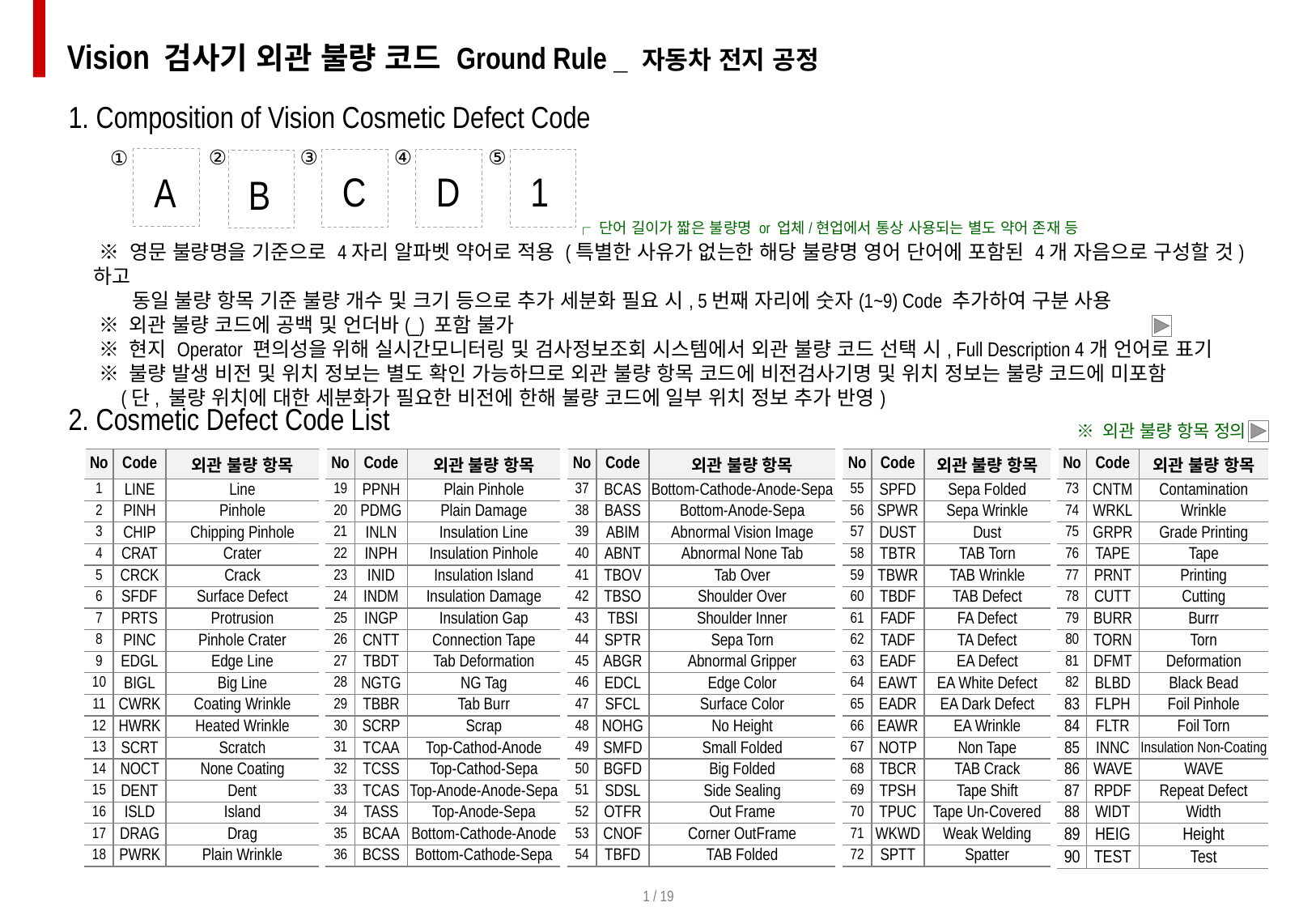

Vision 검사기 외관 불량 코드 Ground Rule _ 자동차 전지 공정
1. Composition of Vision Cosmetic Defect Code
②
③
④
⑤
①

C
D
1
A
B
┌ 단어 길이가 짧은 불량명 or 업체/현업에서 통상 사용되는 별도 약어 존재 등
 ※ 영문 불량명을 기준으로 4자리 알파벳 약어로 적용 (특별한 사유가 없는한 해당 불량명 영어 단어에 포함된 4개 자음으로 구성할 것) 하고
      동일 불량 항목 기준 불량 개수 및 크기 등으로 추가 세분화 필요 시, 5번째 자리에 숫자(1~9) Code 추가하여 구분 사용
 ※ 외관 불량 코드에 공백 및 언더바(_) 포함 불가
 ※ 현지 Operator 편의성을 위해 실시간모니터링 및 검사정보조회 시스템에서 외관 불량 코드 선택 시, Full Description 4개 언어로 표기
 ※ 불량 발생 비전 및 위치 정보는 별도 확인 가능하므로 외관 불량 항목 코드에 비전검사기명 및 위치 정보는 불량 코드에 미포함
      (단, 불량 위치에 대한 세분화가 필요한 비전에 한해 불량 코드에 일부 위치 정보 추가 반영)

2. Cosmetic Defect Code List
※ 외관 불량 항목 정의

| No | Code | 외관 불량 항목 |
| --- | --- | --- |
| 1 | LINE | Line |
| 2 | PINH | Pinhole |
| 3 | CHIP | Chipping Pinhole |
| 4 | CRAT | Crater |
| 5 | CRCK | Crack |
| 6 | SFDF | Surface Defect |
| 7 | PRTS | Protrusion |
| 8 | PINC | Pinhole Crater |
| 9 | EDGL | Edge Line |
| 10 | BIGL | Big Line |
| 11 | CWRK | Coating Wrinkle |
| 12 | HWRK | Heated Wrinkle |
| 13 | SCRT | Scratch |
| 14 | NOCT | None Coating |
| 15 | DENT | Dent |
| 16 | ISLD | Island |
| 17 | DRAG | Drag |
| 18 | PWRK | Plain Wrinkle |
| No | Code | 외관 불량 항목 |
| --- | --- | --- |
| 37 | BCAS | Bottom-Cathode-Anode-Sepa |
| 38 | BASS | Bottom-Anode-Sepa |
| 39 | ABIM | Abnormal Vision Image |
| 40 | ABNT | Abnormal None Tab |
| 41 | TBOV | Tab Over |
| 42 | TBSO | Shoulder Over |
| 43 | TBSI | Shoulder Inner |
| 44 | SPTR | Sepa Torn |
| 45 | ABGR | Abnormal Gripper |
| 46 | EDCL | Edge Color |
| 47 | SFCL | Surface Color |
| 48 | NOHG | No Height |
| 49 | SMFD | Small Folded |
| 50 | BGFD | Big Folded |
| 51 | SDSL | Side Sealing |
| 52 | OTFR | Out Frame |
| 53 | CNOF | Corner OutFrame |
| 54 | TBFD | TAB Folded |
| No | Code | 외관 불량 항목 |
| --- | --- | --- |
| 73 | CNTM | Contamination |
| 74 | WRKL | Wrinkle |
| 75 | GRPR | Grade Printing |
| 76 | TAPE | Tape |
| 77 | PRNT | Printing |
| 78 | CUTT | Cutting |
| 79 | BURR | Burrr |
| 80 | TORN | Torn |
| 81 | DFMT | Deformation |
| 82 | BLBD | Black Bead |
| 83 | FLPH | Foil Pinhole |
| 84 | FLTR | Foil Torn |
| 85 | INNC | Insulation Non-Coating |
| 86 | WAVE | WAVE |
| 87 | RPDF | Repeat Defect |
| 88 | WIDT | Width |
| 89 | HEIG | Height |
| 90 | TEST | Test |
| No | Code | 외관 불량 항목 |
| --- | --- | --- |
| 19 | PPNH | Plain Pinhole |
| 20 | PDMG | Plain Damage |
| 21 | INLN | Insulation Line |
| 22 | INPH | Insulation Pinhole |
| 23 | INID | Insulation Island |
| 24 | INDM | Insulation Damage |
| 25 | INGP | Insulation Gap |
| 26 | CNTT | Connection Tape |
| 27 | TBDT | Tab Deformation |
| 28 | NGTG | NG Tag |
| 29 | TBBR | Tab Burr |
| 30 | SCRP | Scrap |
| 31 | TCAA | Top-Cathod-Anode |
| 32 | TCSS | Top-Cathod-Sepa |
| 33 | TCAS | Top-Anode-Anode-Sepa |
| 34 | TASS | Top-Anode-Sepa |
| 35 | BCAA | Bottom-Cathode-Anode |
| 36 | BCSS | Bottom-Cathode-Sepa |
| No | Code | 외관 불량 항목 |
| --- | --- | --- |
| 55 | SPFD | Sepa Folded |
| 56 | SPWR | Sepa Wrinkle |
| 57 | DUST | Dust |
| 58 | TBTR | TAB Torn |
| 59 | TBWR | TAB Wrinkle |
| 60 | TBDF | TAB Defect |
| 61 | FADF | FA Defect |
| 62 | TADF | TA Defect |
| 63 | EADF | EA Defect |
| 64 | EAWT | EA White Defect |
| 65 | EADR | EA Dark Defect |
| 66 | EAWR | EA Wrinkle |
| 67 | NOTP | Non Tape |
| 68 | TBCR | TAB Crack |
| 69 | TPSH | Tape Shift |
| 70 | TPUC | Tape Un-Covered |
| 71 | WKWD | Weak Welding |
| 72 | SPTT | Spatter |
1 / 19